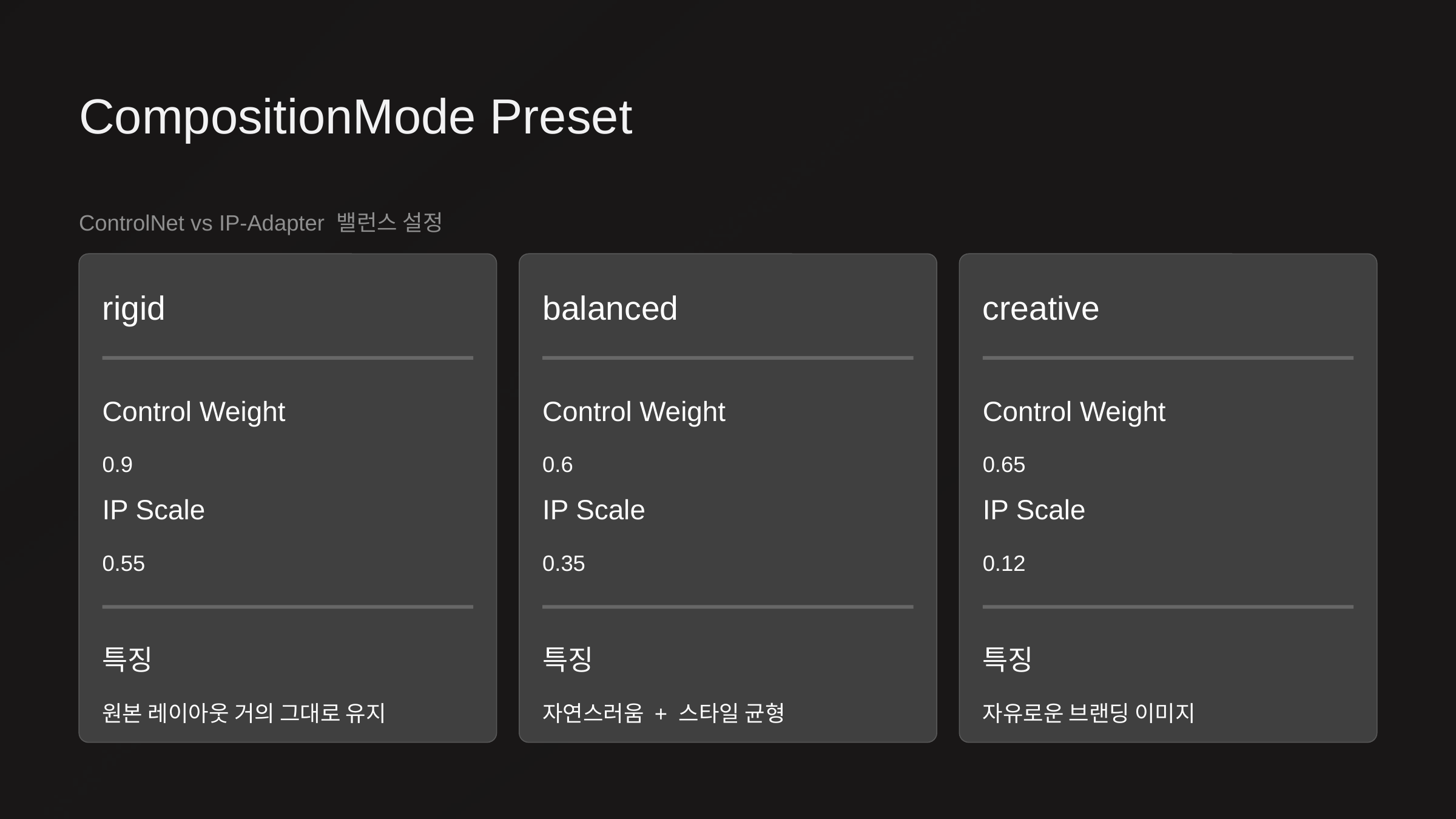

CompositionMode Preset
ControlNet vs IP-Adapter 밸런스 설정

rigid
balanced
creative

Control Weight
Control Weight
Control Weight
0.9
0.6
0.65
IP Scale
IP Scale
IP Scale
0.55
0.35
0.12

특징
특징
특징
원본 레이아웃 거의 그대로 유지
자연스러움 + 스타일 균형
자유로운 브랜딩 이미지